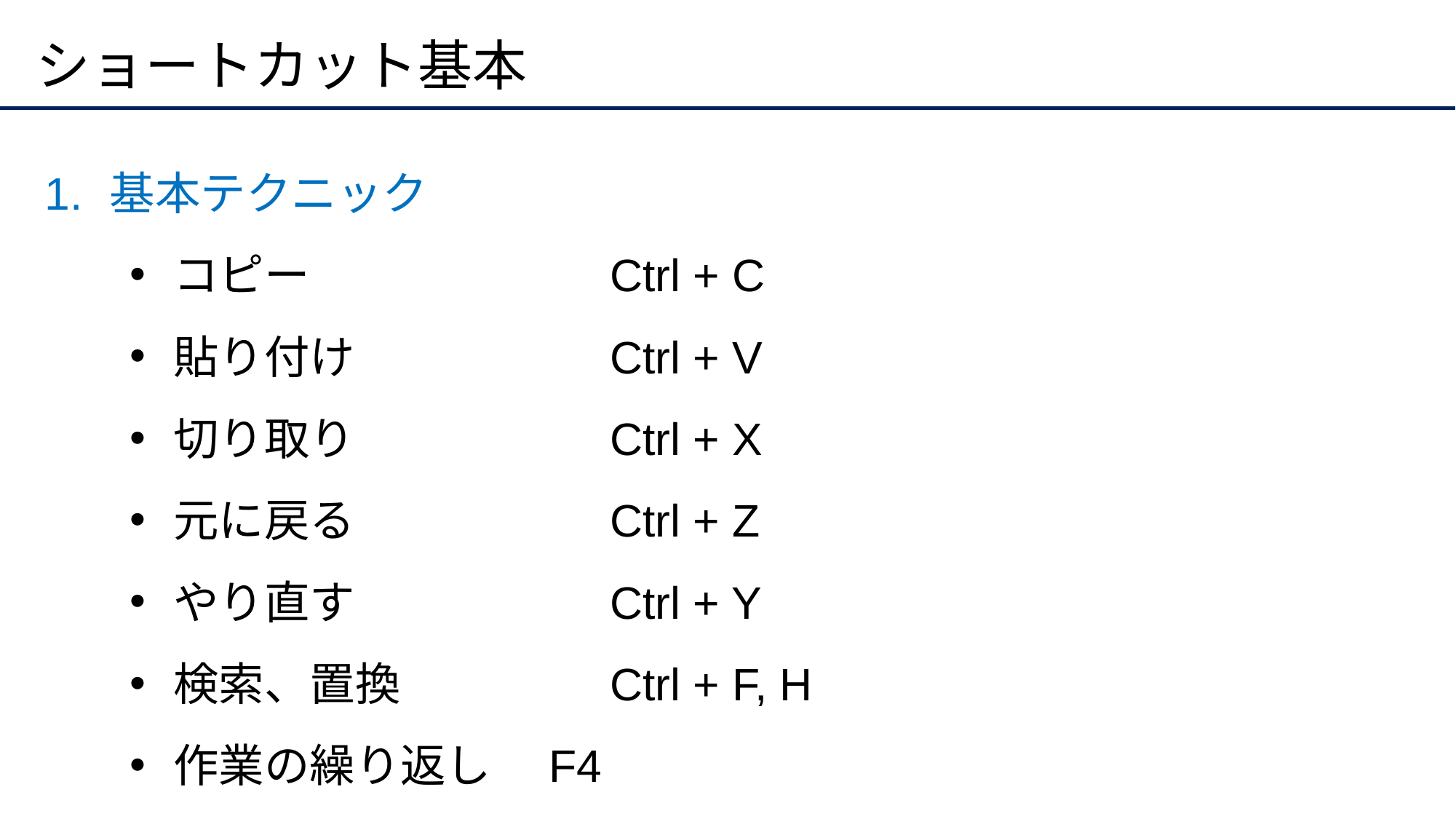

# ショートカット基本
基本テクニック
コピー		Ctrl + C
貼り付け		Ctrl + V
切り取り		Ctrl + X
元に戻る		Ctrl + Z
やり直す		Ctrl + Y
検索、置換		Ctrl + F, H
作業の繰り返し	F4